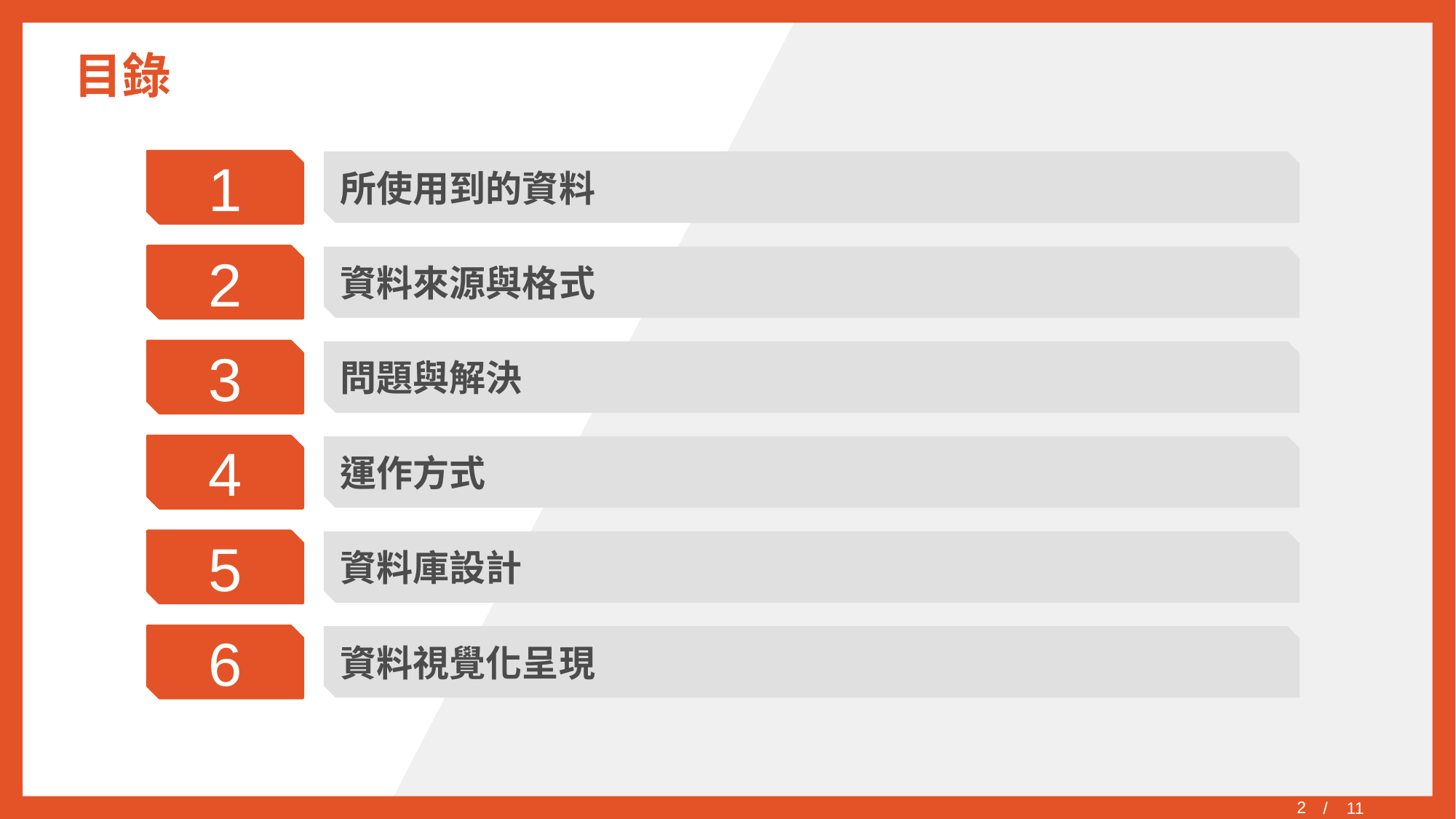

# 目錄
1
所使用到的資料
2
資料來源與格式
3
問題與解決
4
運作方式
5
資料庫設計
6
資料視覺化呈現
/    11
2